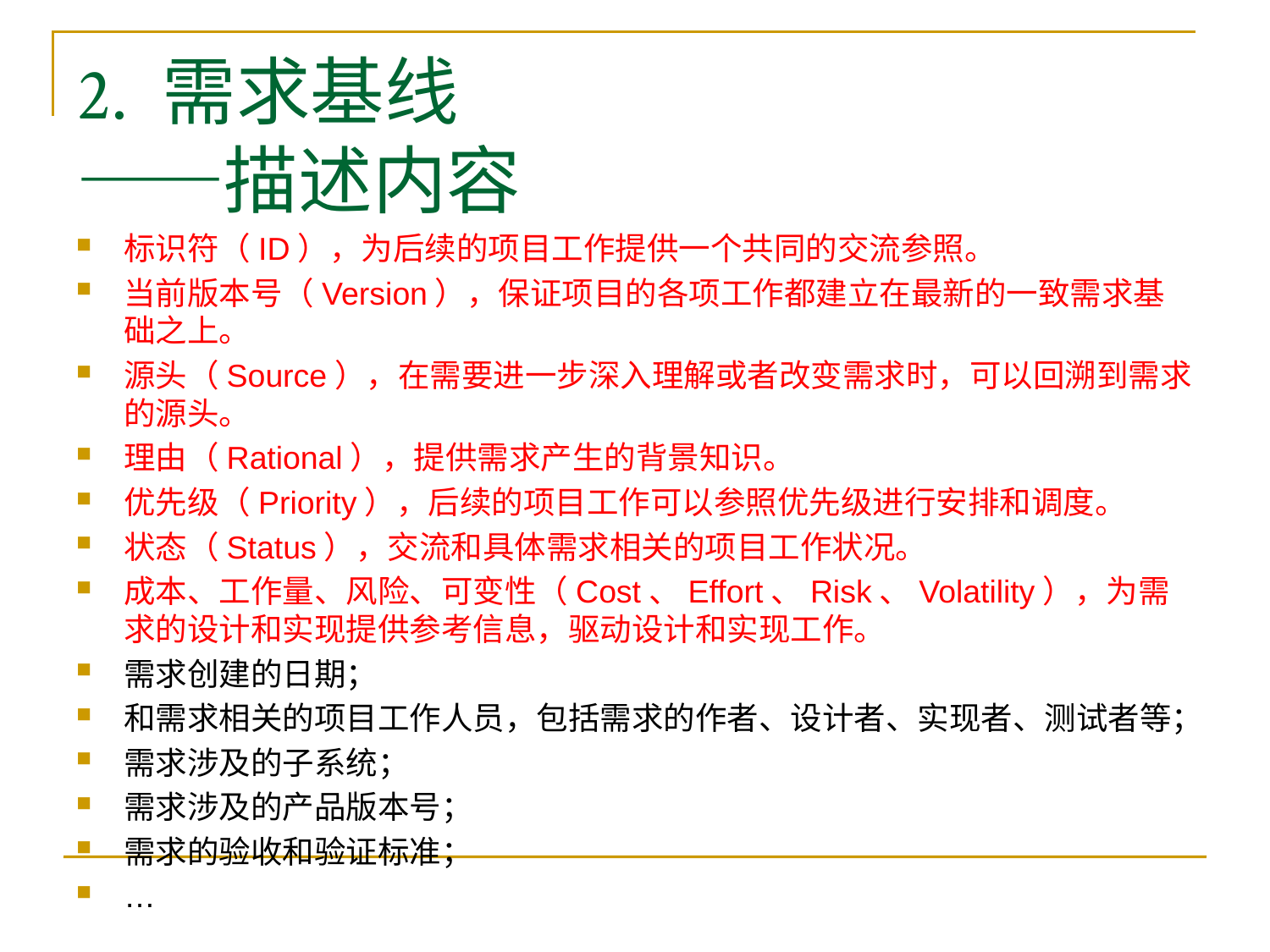

# 2. 需求基线 ——描述内容
标识符（ID），为后续的项目工作提供一个共同的交流参照。
当前版本号（Version），保证项目的各项工作都建立在最新的一致需求基础之上。
源头（Source），在需要进一步深入理解或者改变需求时，可以回溯到需求的源头。
理由（Rational），提供需求产生的背景知识。
优先级（Priority），后续的项目工作可以参照优先级进行安排和调度。
状态（Status），交流和具体需求相关的项目工作状况。
成本、工作量、风险、可变性（Cost、Effort、Risk、Volatility），为需求的设计和实现提供参考信息，驱动设计和实现工作。
需求创建的日期；
和需求相关的项目工作人员，包括需求的作者、设计者、实现者、测试者等；
需求涉及的子系统；
需求涉及的产品版本号；
需求的验收和验证标准；
…